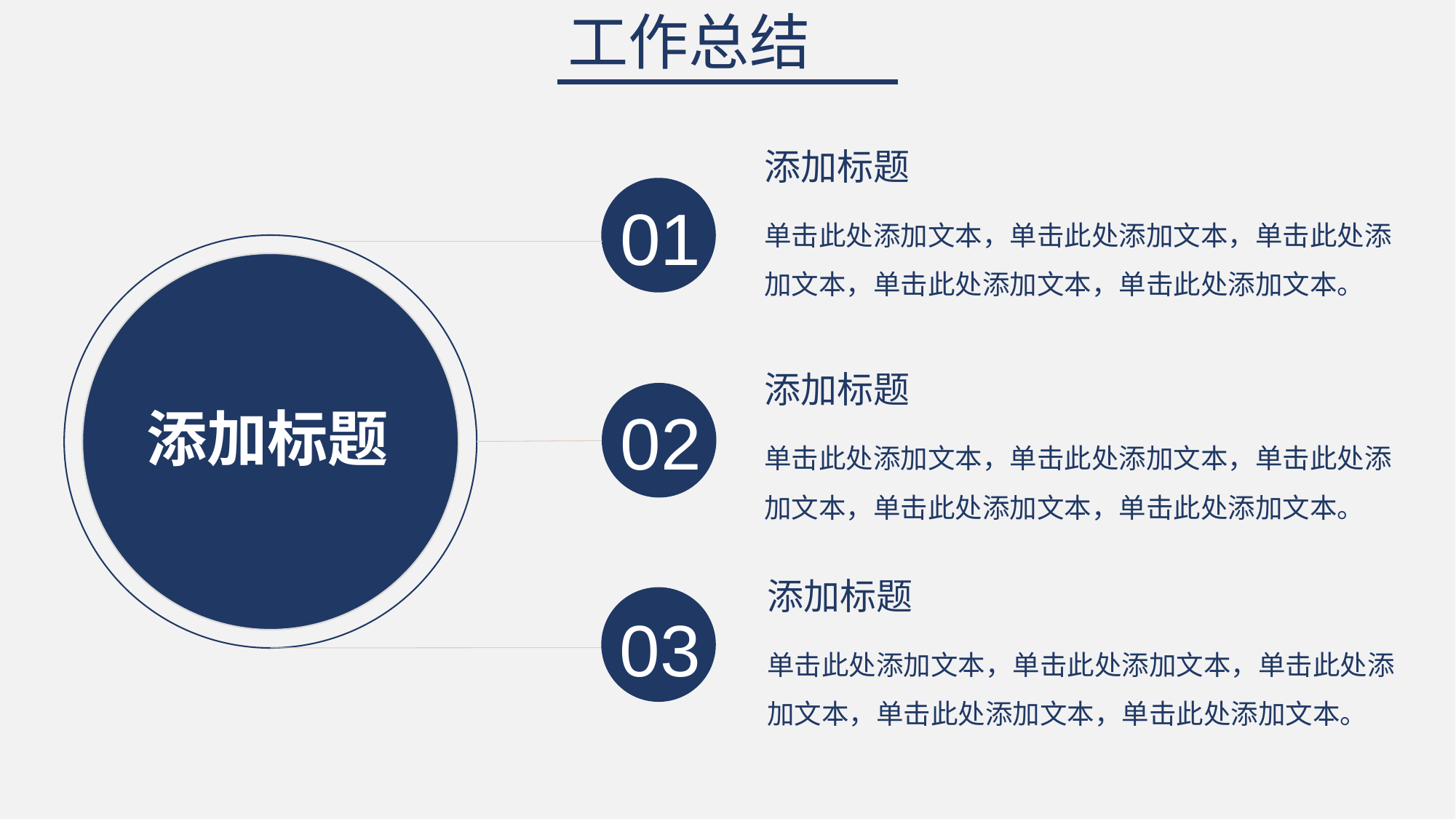

工作总结
添加标题

01
单击此处添加文本，单击此处添加文本，单击此处添加文本，单击此处添加文本，单击此处添加文本。

添加标题

02
添加标题
单击此处添加文本，单击此处添加文本，单击此处添加文本，单击此处添加文本，单击此处添加文本。
添加标题

03
单击此处添加文本，单击此处添加文本，单击此处添加文本，单击此处添加文本，单击此处添加文本。